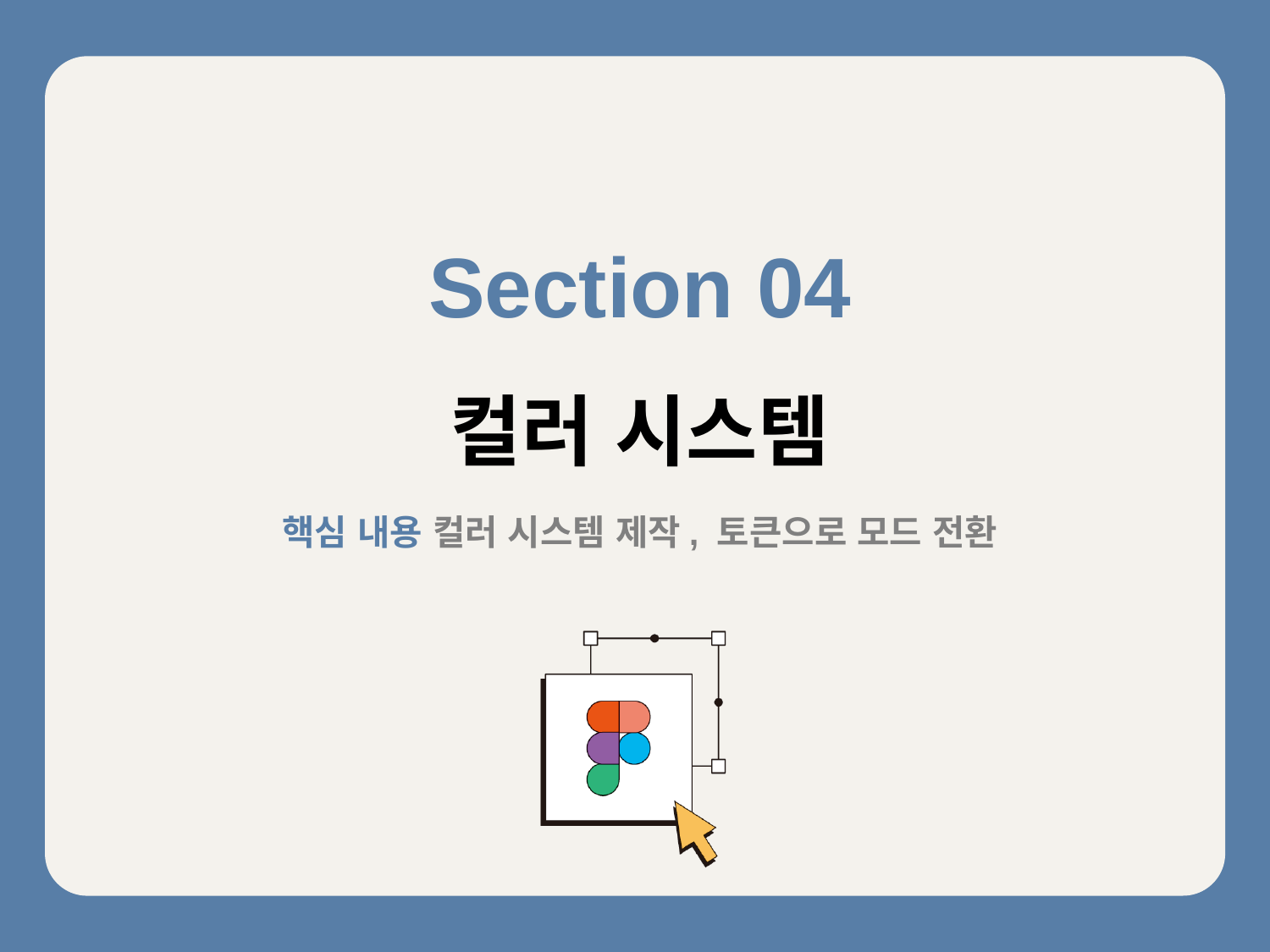

Section 04
컬러 시스템
핵심 내용 컬러 시스템 제작, 토큰으로 모드 전환